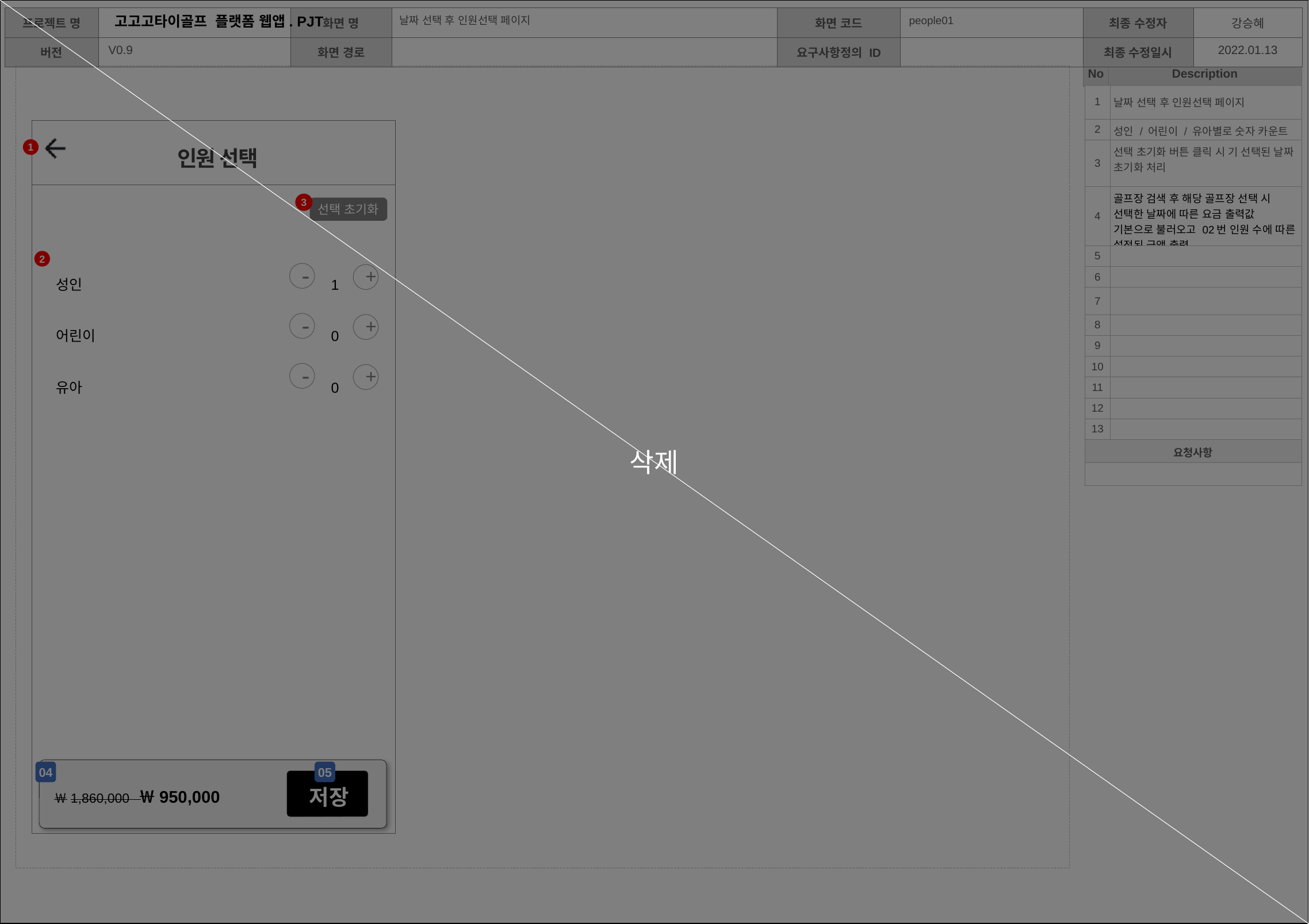

삭제
날짜 선택 후 인원선택 페이지
people01

| 1 | 날짜 선택 후 인원선택 페이지 |
| --- | --- |
| 2 | 성인 / 어린이 / 유아별로 숫자 카운트 |
| 3 | 선택 초기화 버튼 클릭 시 기 선택된 날짜 초기화 처리 |
| 4 | 골프장 검색 후 해당 골프장 선택 시 선택한 날짜에 따른 요금 출력값 기본으로 불러오고 02번 인원 수에 따른 설정된 금액 출력 |
| 5 |  |
| 6 |  |
| 7 |  |
| 8 |  |
| 9 |  |
| 10 |  |
| 11 |  |
| 12 |  |
| 13 |  |
| 요청사항 |  |
|  |  |
1
인원 선택
3
선택 초기화
성인
어린이
유아
1
0
0
2
-
+
-
+
-
+
￦1,860,000
04
05
￦950,000
저장